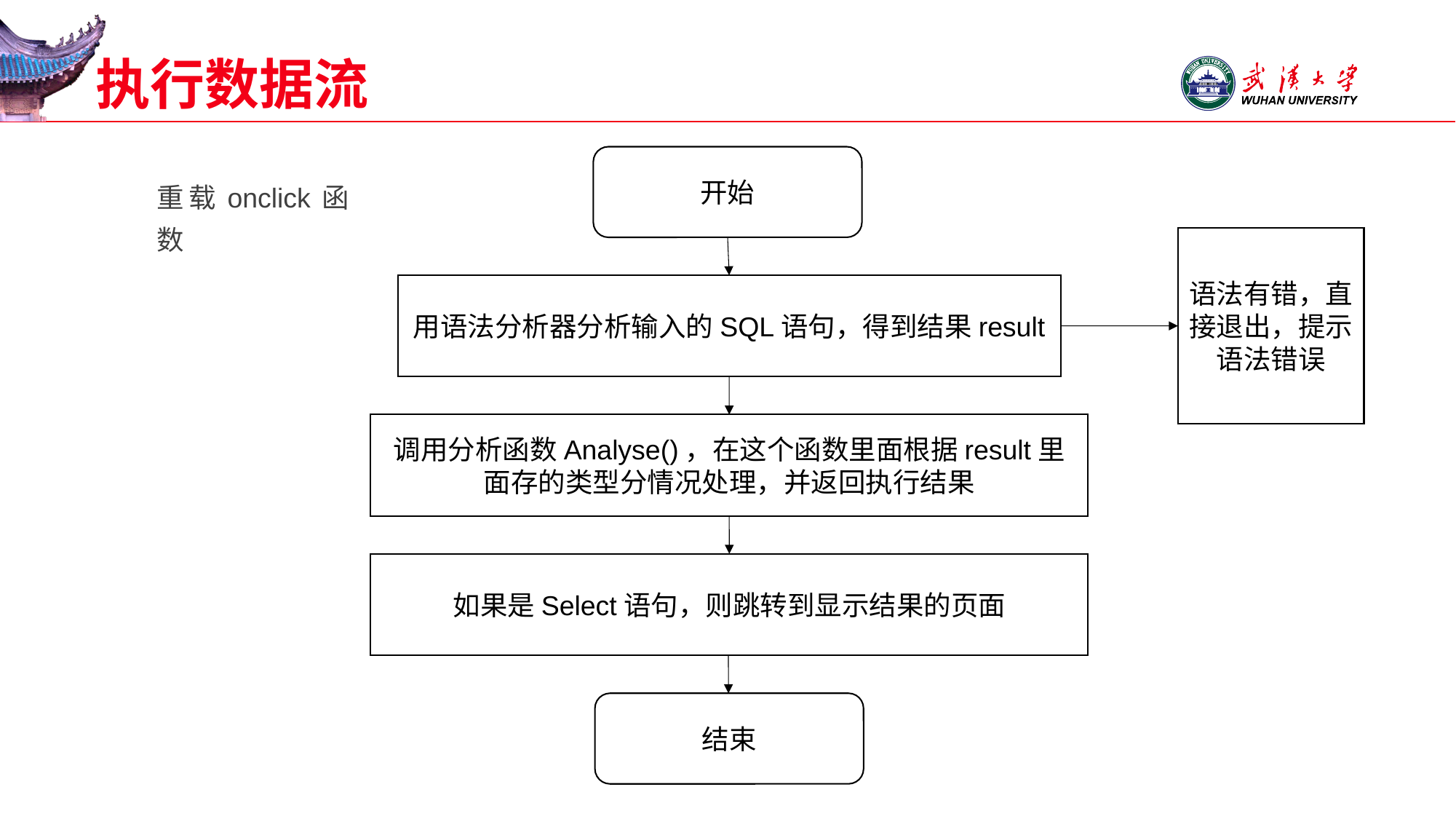

# 执行数据流
开始
重载onclick函数
语法有错，直接退出，提示语法错误
用语法分析器分析输入的SQL语句，得到结果result
调用分析函数Analyse()，在这个函数里面根据result里面存的类型分情况处理，并返回执行结果
如果是Select语句，则跳转到显示结果的页面
结束